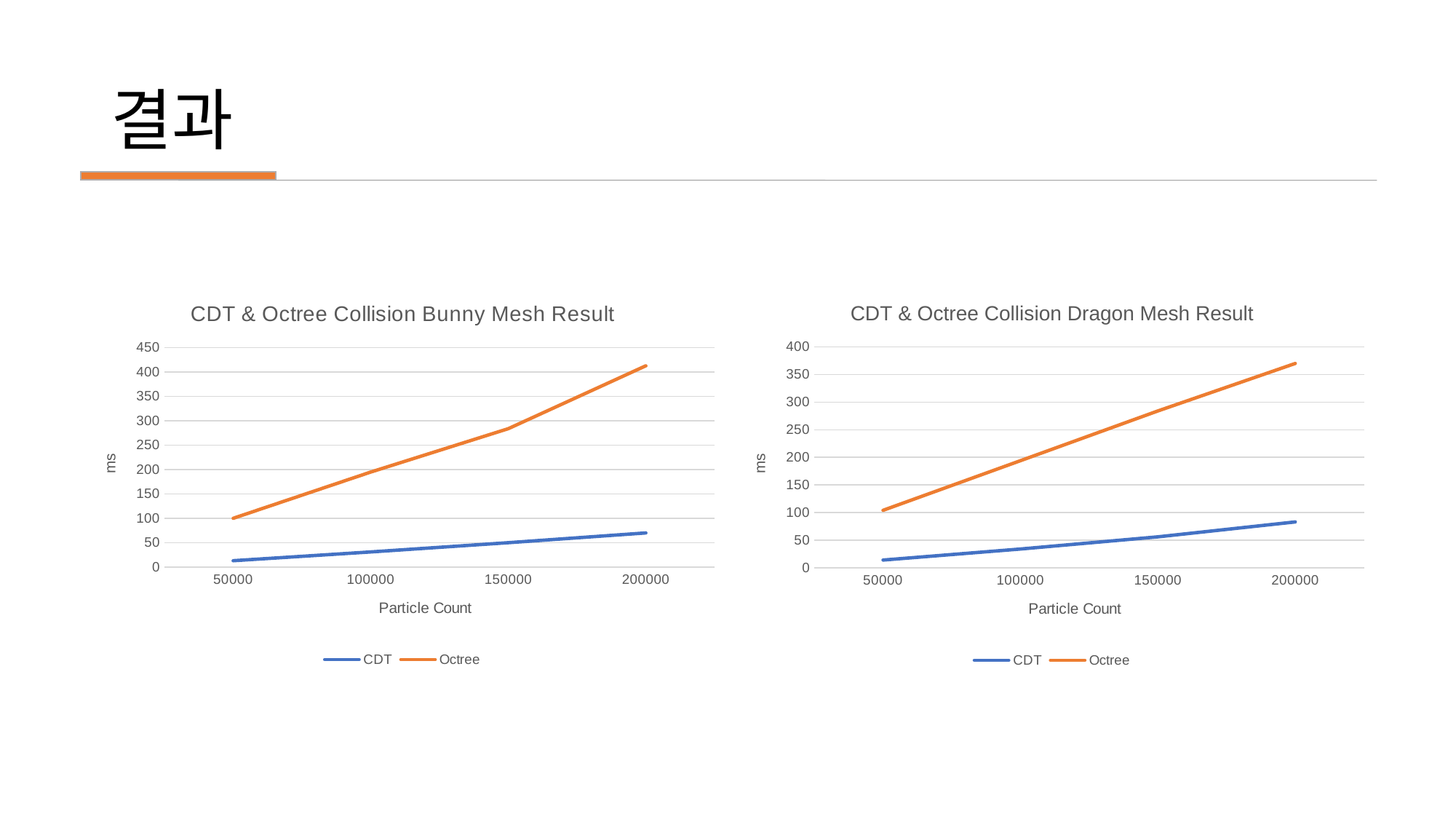

# 결과

### Chart: CDT & Octree Collision Bunny Mesh Result

| Category | CDT | Octree |
|---|---|---|
| 50000 | 13.0 | 100.0 |
| 100000 | 31.0 | 195.0 |
| 150000 | 50.0 | 284.0 |
| 200000 | 70.0 | 413.0 |

### Chart: CDT & Octree Collision Dragon Mesh Result

| Category | CDT | Octree |
|---|---|---|
| 50000 | 14.0 | 104.0 |
| 100000 | 34.0 | 194.0 |
| 150000 | 56.0 | 284.0 |
| 200000 | 83.0 | 370.0 |